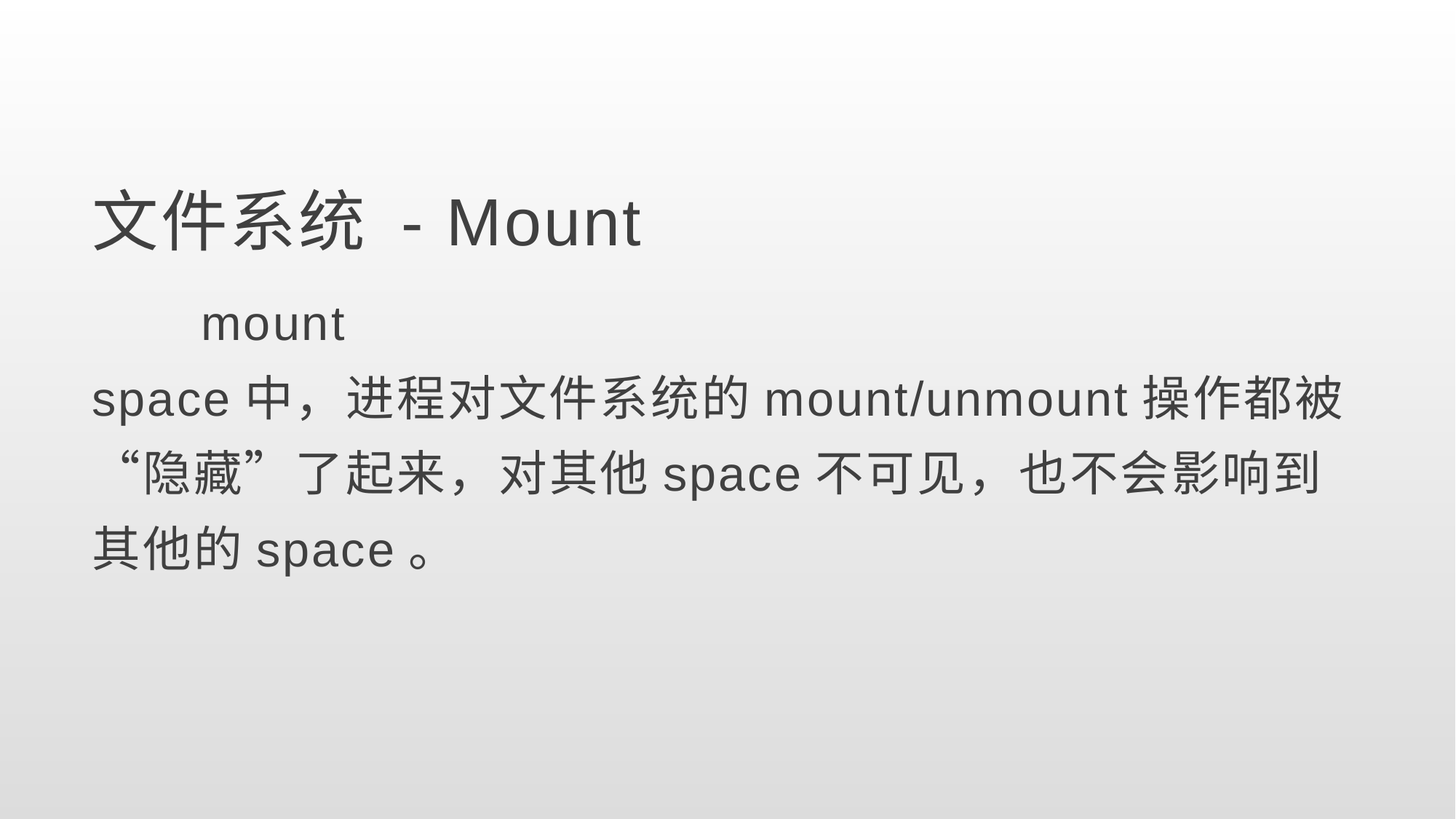

文件系统 - Mount
	mount space中，进程对文件系统的mount/unmount操作都被“隐藏”了起来，对其他space不可见，也不会影响到其他的space。